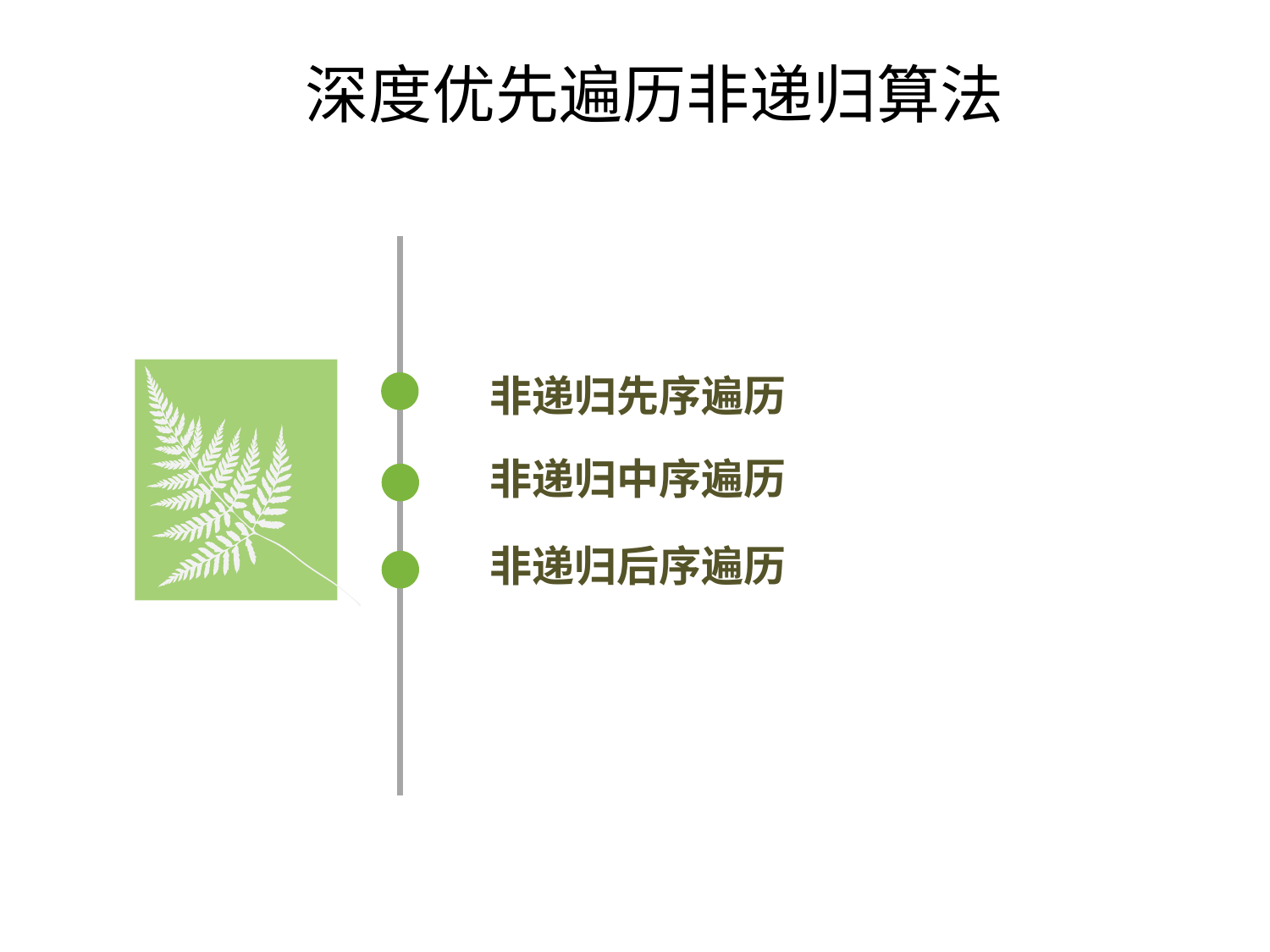

# 深度优先遍历非递归算法

非递归先序遍历

非递归中序遍历

非递归后序遍历

130